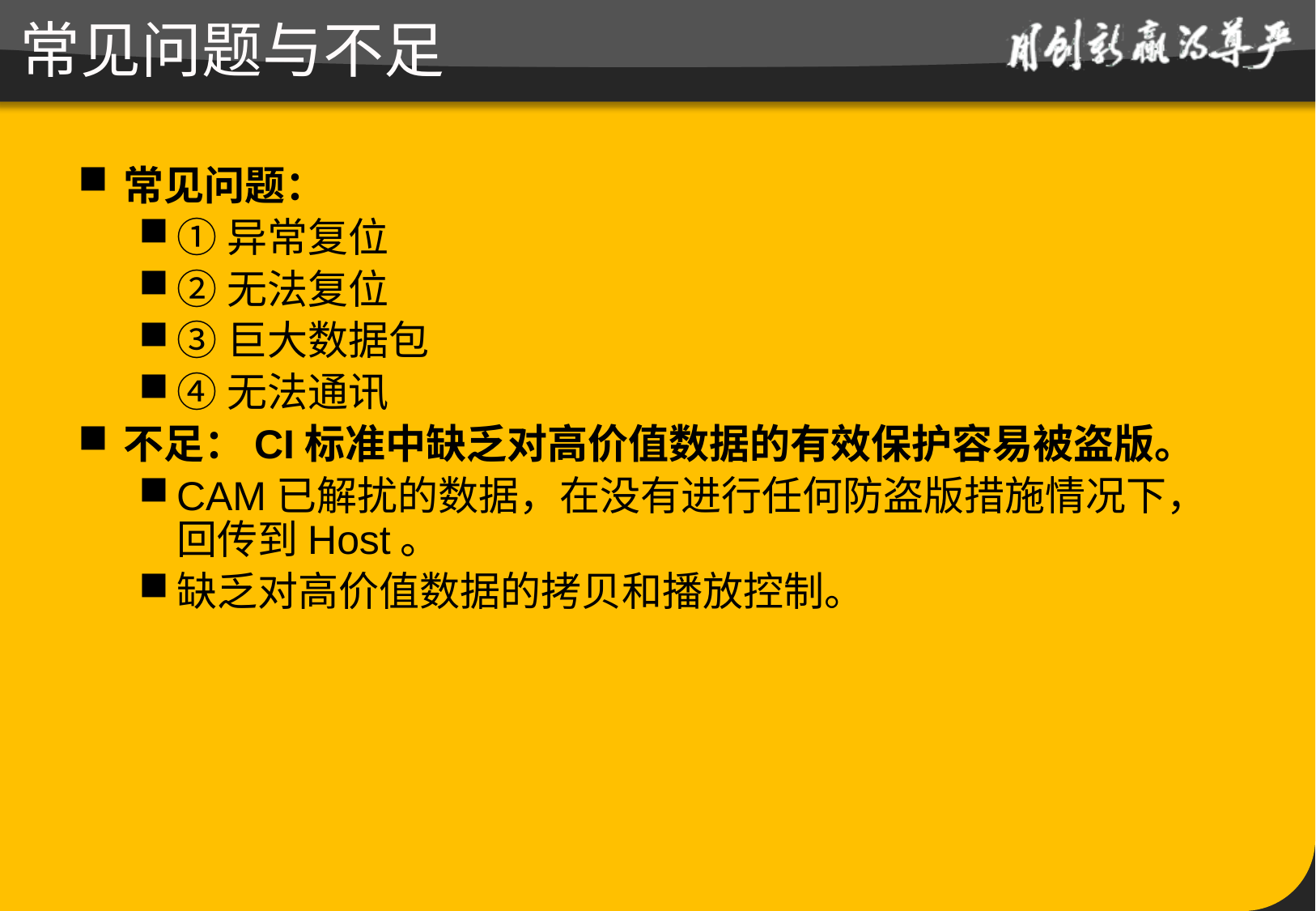

# 常见问题与不足
常见问题：
①异常复位
②无法复位
③巨大数据包
④无法通讯
不足：CI标准中缺乏对高价值数据的有效保护容易被盗版。
CAM已解扰的数据，在没有进行任何防盗版措施情况下，回传到Host。
缺乏对高价值数据的拷贝和播放控制。